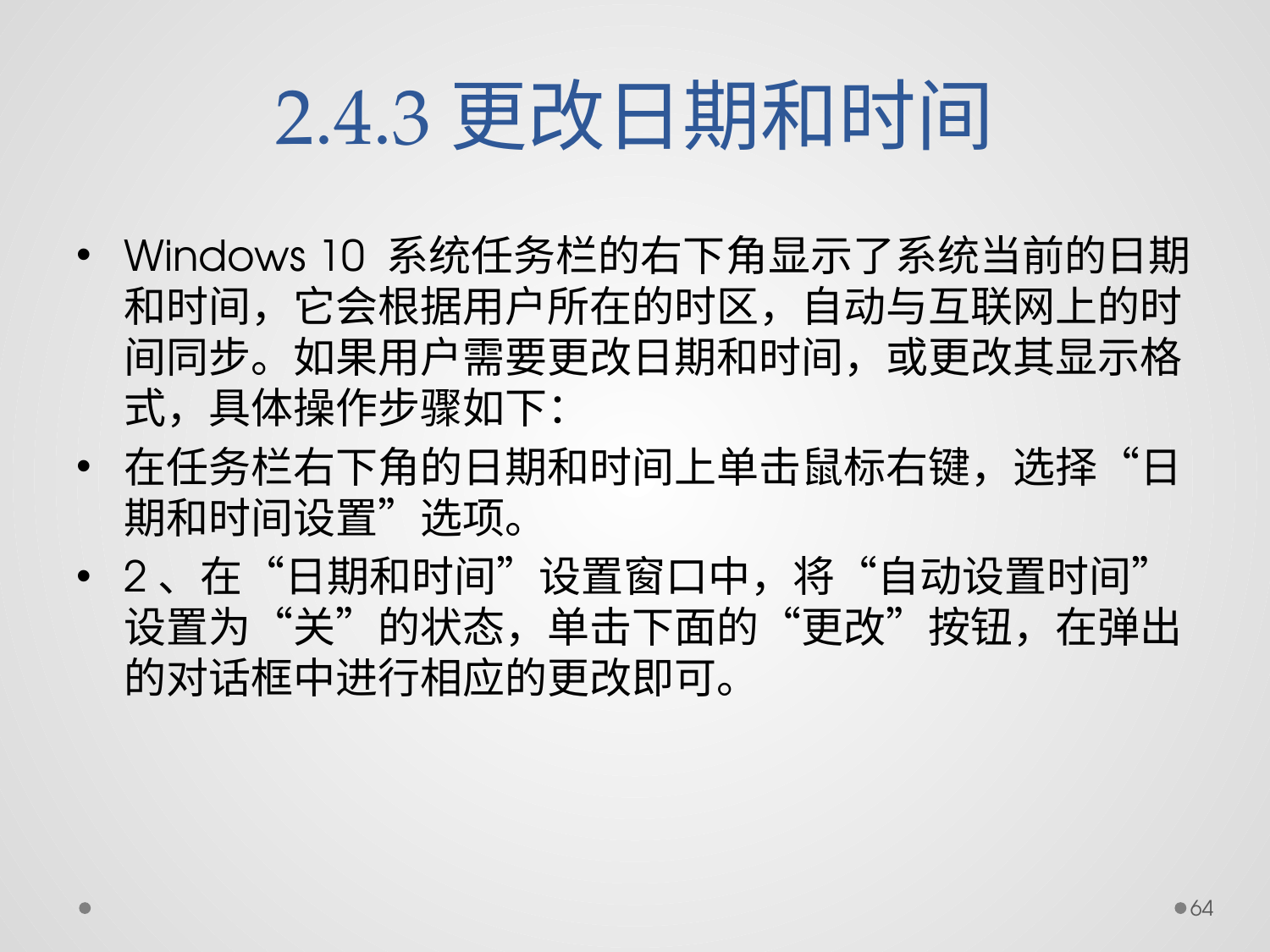

# 2.4.3更改日期和时间
Windows 10 系统任务栏的右下角显示了系统当前的日期和时间，它会根据用户所在的时区，自动与互联网上的时间同步。如果用户需要更改日期和时间，或更改其显示格式，具体操作步骤如下：
在任务栏右下角的日期和时间上单击鼠标右键，选择“日期和时间设置”选项。
2、在“日期和时间”设置窗口中，将“自动设置时间”设置为“关”的状态，单击下面的“更改”按钮，在弹出的对话框中进行相应的更改即可。
64